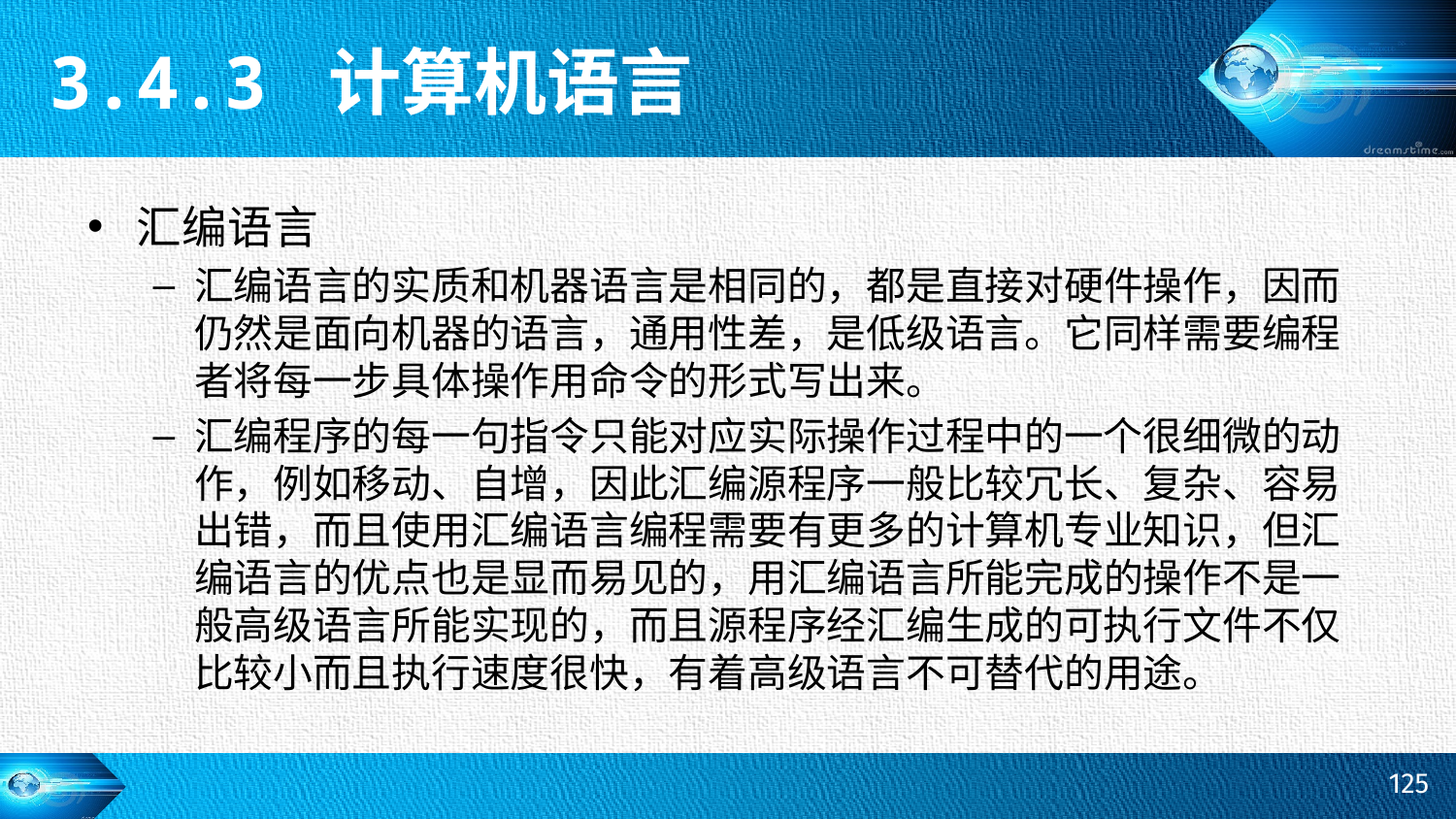

3.4.3 计算机语言
汇编语言
汇编语言的实质和机器语言是相同的，都是直接对硬件操作，因而仍然是面向机器的语言，通用性差，是低级语言。它同样需要编程者将每一步具体操作用命令的形式写出来。
汇编程序的每一句指令只能对应实际操作过程中的一个很细微的动作，例如移动、自增，因此汇编源程序一般比较冗长、复杂、容易出错，而且使用汇编语言编程需要有更多的计算机专业知识，但汇编语言的优点也是显而易见的，用汇编语言所能完成的操作不是一般高级语言所能实现的，而且源程序经汇编生成的可执行文件不仅比较小而且执行速度很快，有着高级语言不可替代的用途。
125